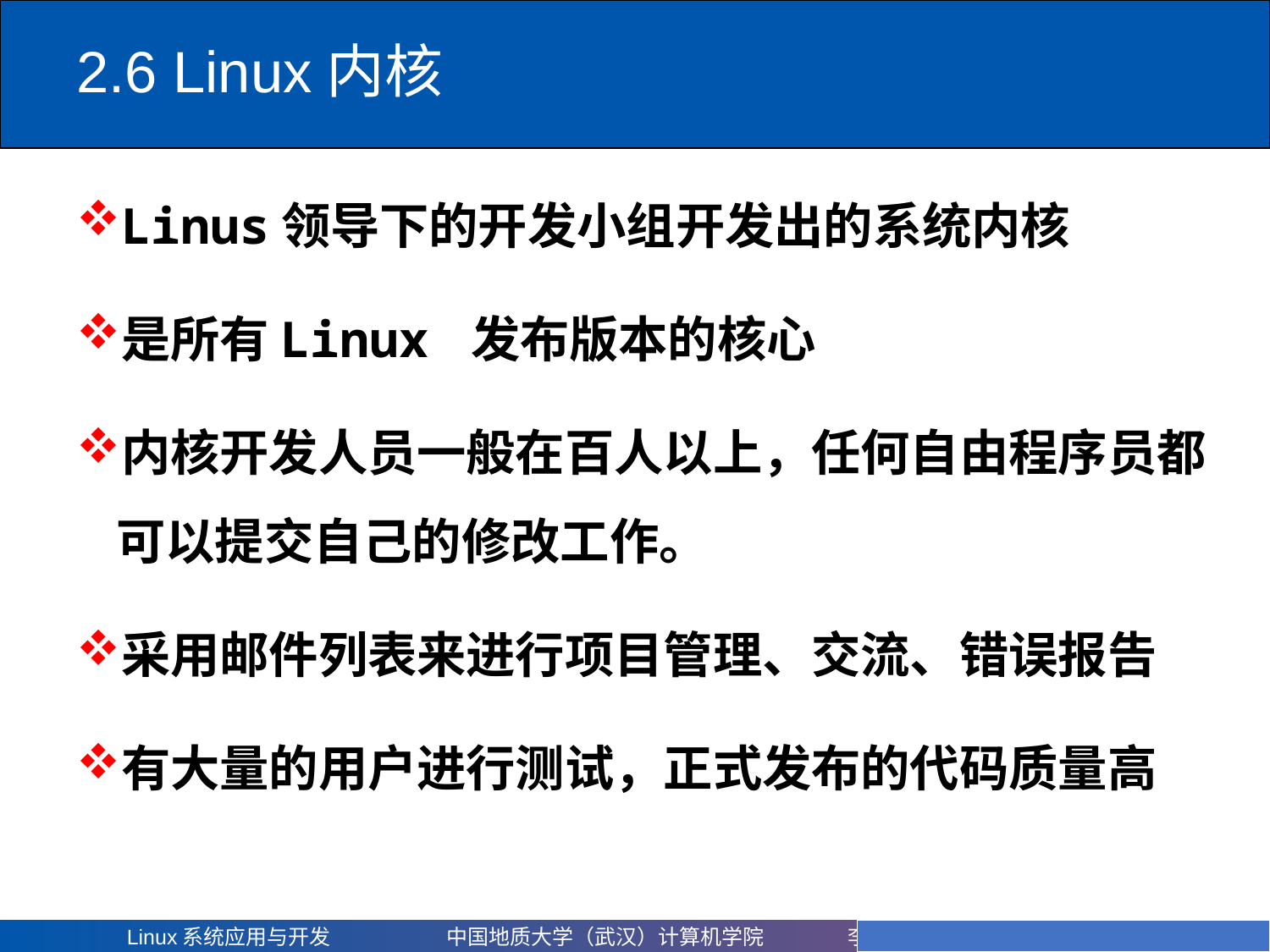

# 2.6 Linux内核
Linus领导下的开发小组开发出的系统内核
是所有Linux 发布版本的核心
内核开发人员一般在百人以上，任何自由程序员都可以提交自己的修改工作。
采用邮件列表来进行项目管理、交流、错误报告
有大量的用户进行测试，正式发布的代码质量高